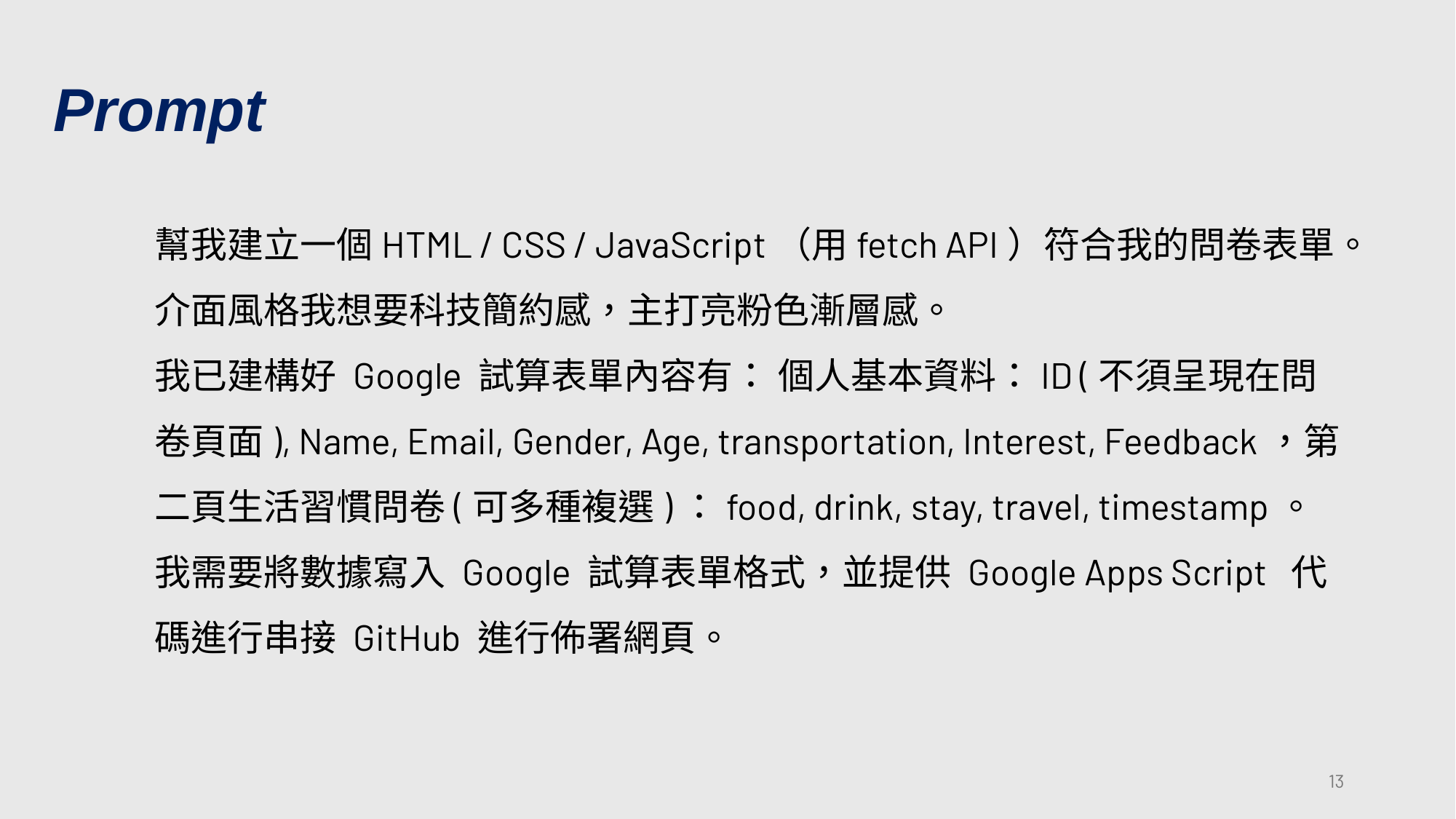

Prompt
幫我建立一個HTML / CSS / JavaScript（用fetch API）符合我的問卷表單。
介面風格我想要科技簡約感，主打亮粉色漸層感。
我已建構好 Google 試算表單內容有： 個人基本資料：ID (不須呈現在問卷頁面), Name, Email, Gender, Age, transportation, Interest, Feedback，第二頁生活習慣問卷(可多種複選)：food, drink, stay, travel, timestamp。
我需要將數據寫入 Google 試算表單格式，並提供 Google Apps Script  代碼進行串接 GitHub 進行佈署網頁。
13